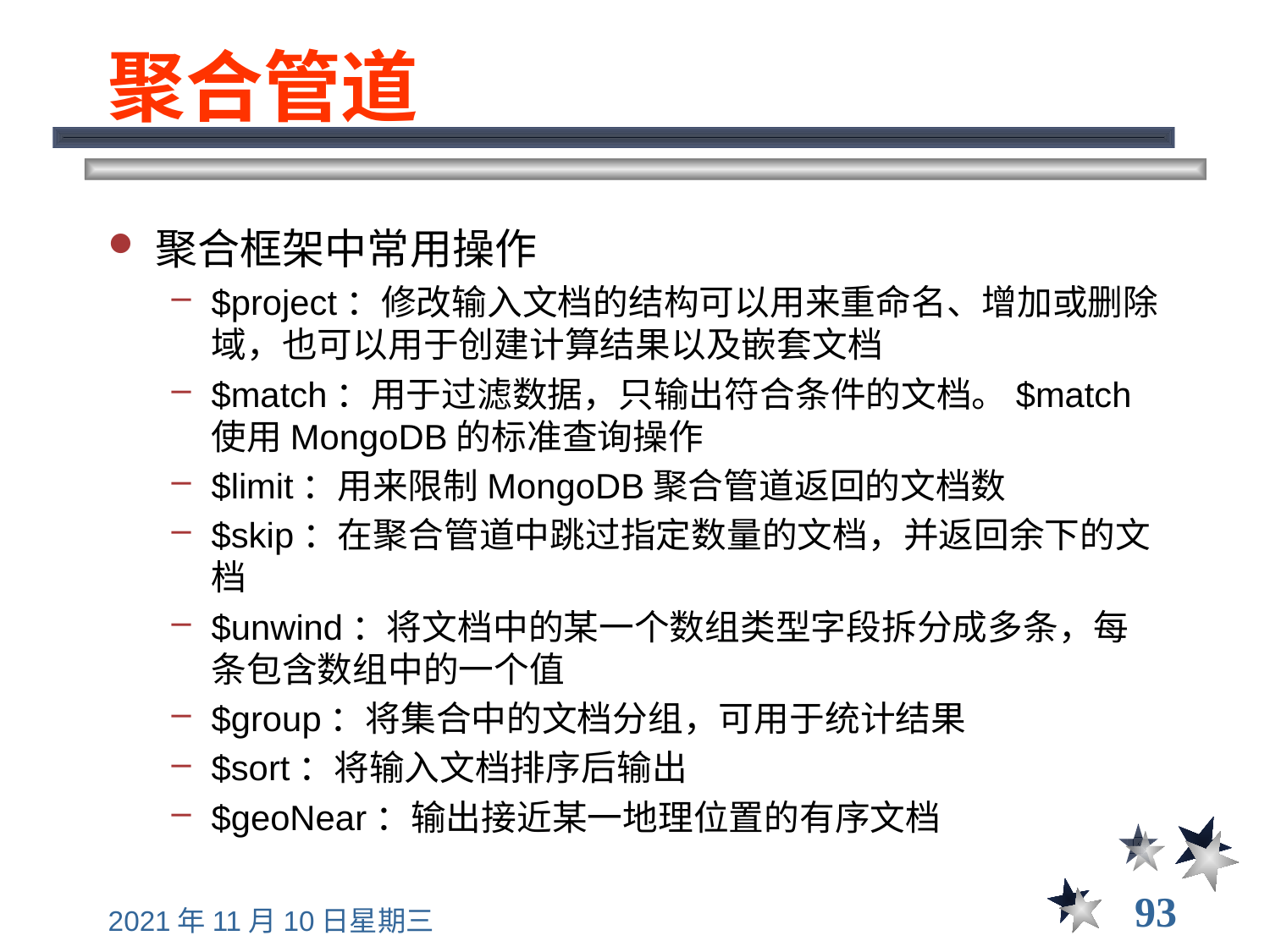

# 聚合管道
聚合框架中常用操作
$project：修改输入文档的结构可以用来重命名、增加或删除域，也可以用于创建计算结果以及嵌套文档
$match：用于过滤数据，只输出符合条件的文档。$match使用MongoDB的标准查询操作
$limit：用来限制MongoDB聚合管道返回的文档数
$skip：在聚合管道中跳过指定数量的文档，并返回余下的文档
$unwind：将文档中的某一个数组类型字段拆分成多条，每条包含数组中的一个值
$group：将集合中的文档分组，可用于统计结果
$sort：将输入文档排序后输出
$geoNear：输出接近某一地理位置的有序文档

93
2021年11月10日星期三
大数据管理----前言